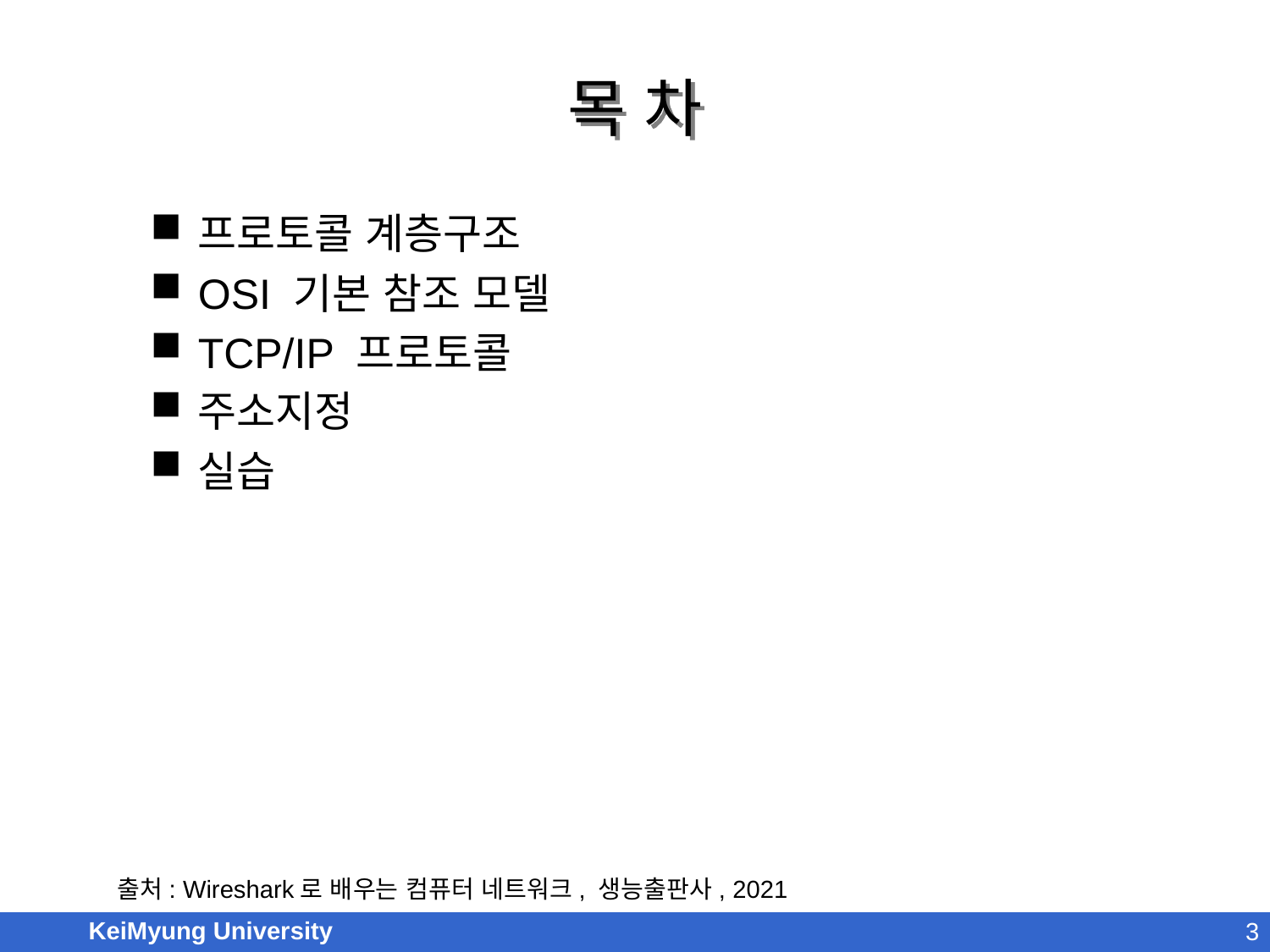

# 목 차
프로토콜 계층구조
OSI 기본 참조 모델
TCP/IP 프로토콜
주소지정
실습

출처: Wireshark로 배우는 컴퓨터 네트워크, 생능출판사, 2021
3